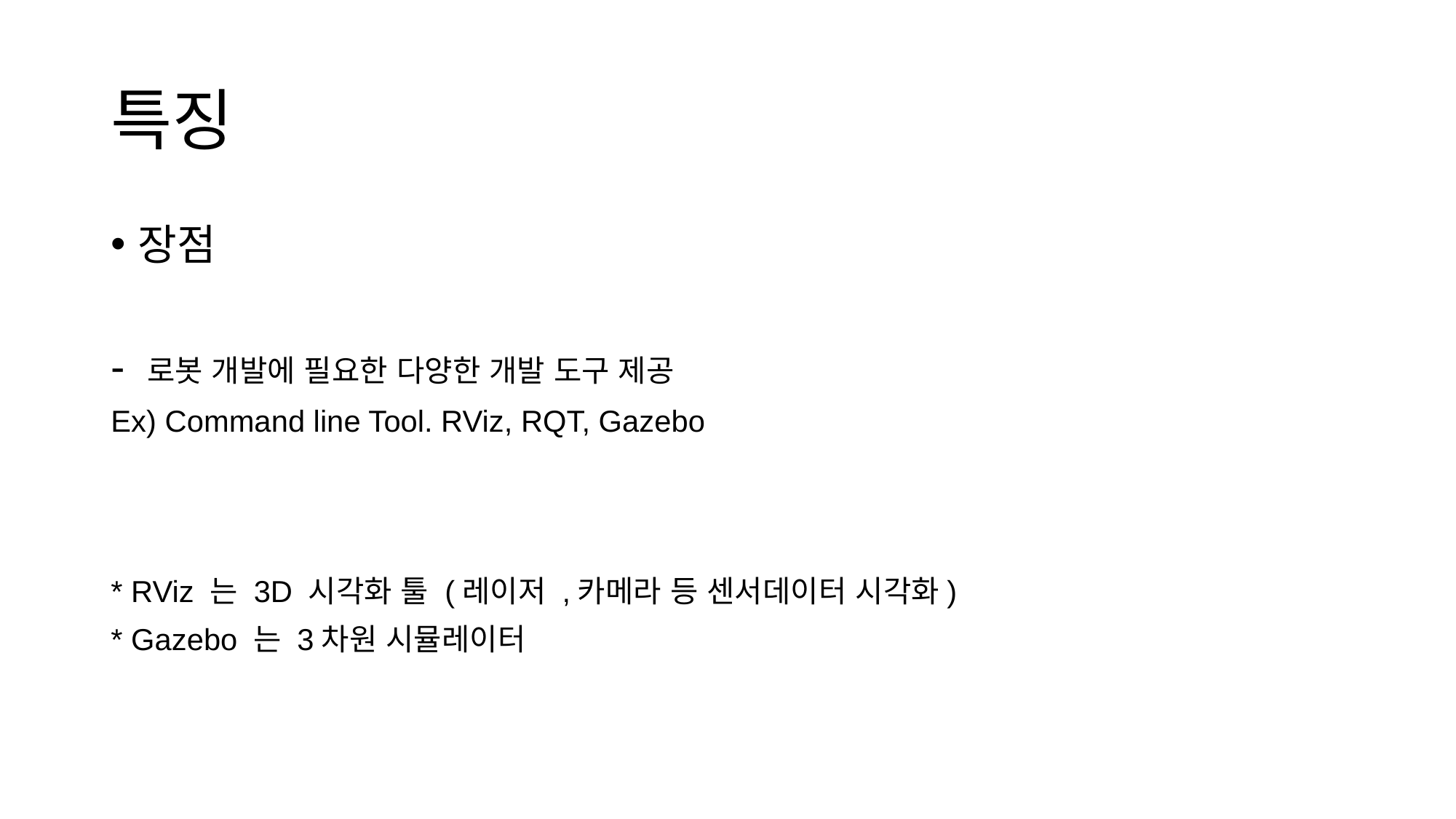

# 특징
장점

- 로봇 개발에 필요한 다양한 개발 도구 제공
Ex) Command line Tool. RViz, RQT, Gazebo

* RViz 는 3D 시각화 툴 (레이저 ,카메라 등 센서데이터 시각화)
* Gazebo 는 3차원 시뮬레이터